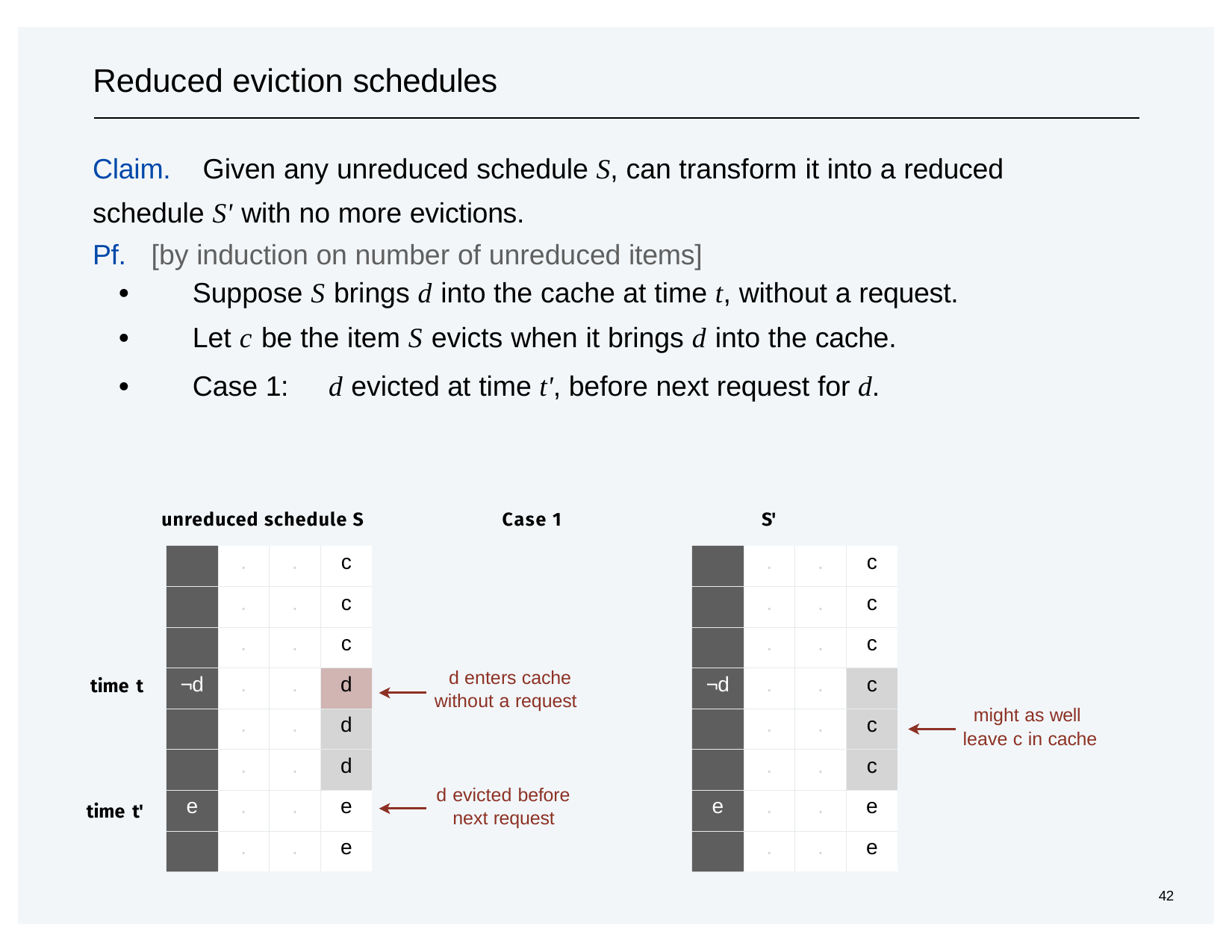

# Reduced eviction schedules

Claim.	Given any unreduced schedule S, can transform it into a reduced schedule S' with no more evictions.
Pf.	[by induction on number of unreduced items]
・Suppose S brings d into the cache at time t, without a request.
・Let c be the item S evicts when it brings d into the cache.
・Case 1:	d evicted at time t', before next request for d.
unreduced schedule S
Case 1
S'
|  | . | . | c |
| --- | --- | --- | --- |
|  | . | . | c |
|  | . | . | c |
| ¬d | . | . | d |
|  | . | . | d |
|  | . | . | d |
| e | . | . | e |
|  | . | . | e |
|  | . | . | c |
| --- | --- | --- | --- |
|  | . | . | c |
|  | . | . | c |
| ¬d | . | . | c |
|  | . | . | c |
|  | . | . | c |
| e | . | . | e |
|  | . | . | e |

d enters cache without a request
time t

might as well leave c in cache

d evicted before next request
time t'

42